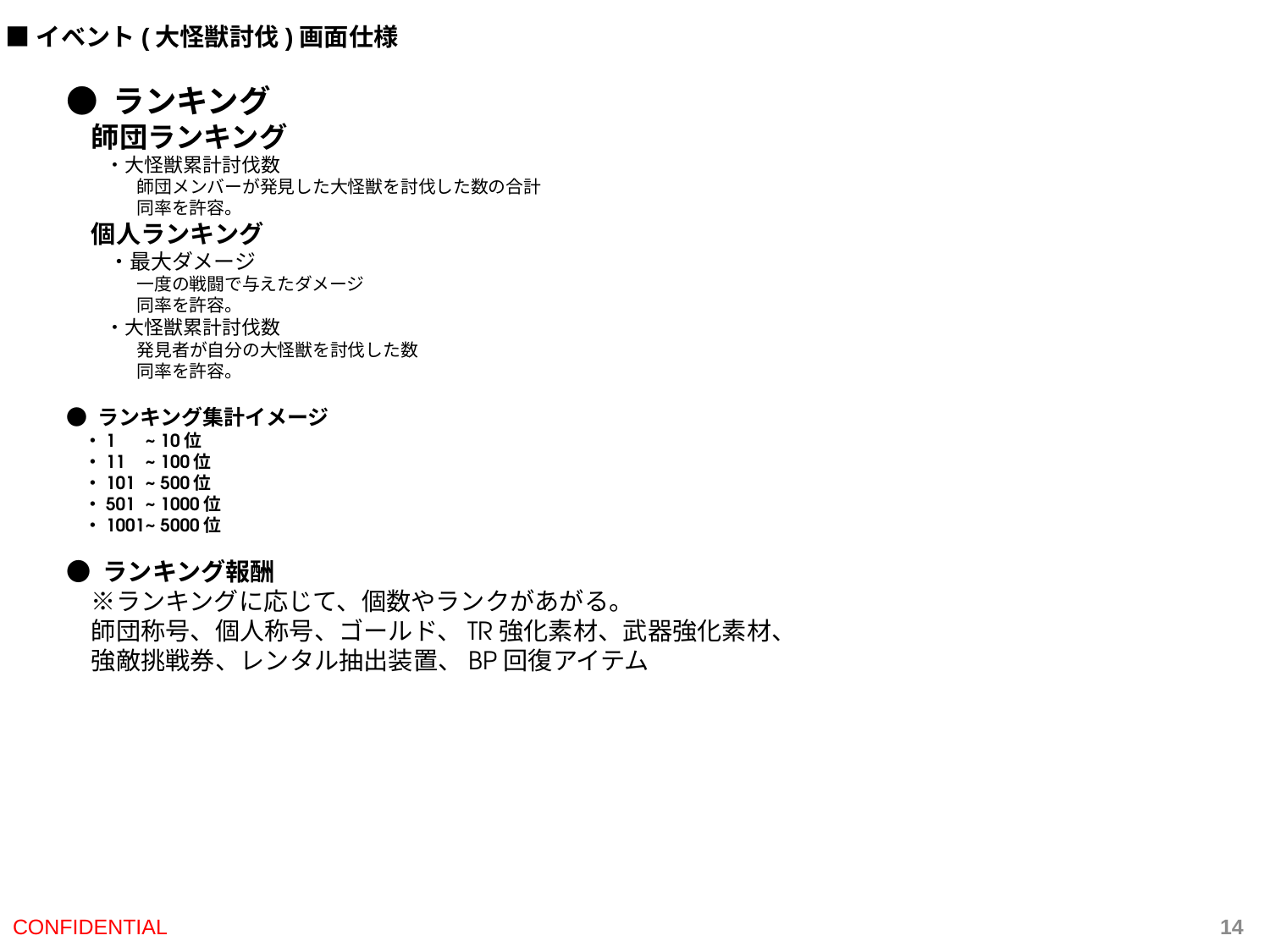

■イベント(大怪獣討伐)画面仕様
● ランキング
　師団ランキング
　　・大怪獣累計討伐数
　　　　師団メンバーが発見した大怪獣を討伐した数の合計
　　　　同率を許容。
　個人ランキング
　　・最大ダメージ
　　　　一度の戦闘で与えたダメージ
　　　　同率を許容。
　　・大怪獣累計討伐数
　　　　発見者が自分の大怪獣を討伐した数
　　　　同率を許容。

● ランキング集計イメージ
　・1      ~ 10位
　・11    ~ 100位
　・101  ~ 500位
　・501  ~ 1000位
　・1001~ 5000位

● ランキング報酬
　※ランキングに応じて、個数やランクがあがる。
　師団称号、個人称号、ゴールド、TR強化素材、武器強化素材、
　強敵挑戦券、レンタル抽出装置、BP回復アイテム

CONFIDENTIAL
14